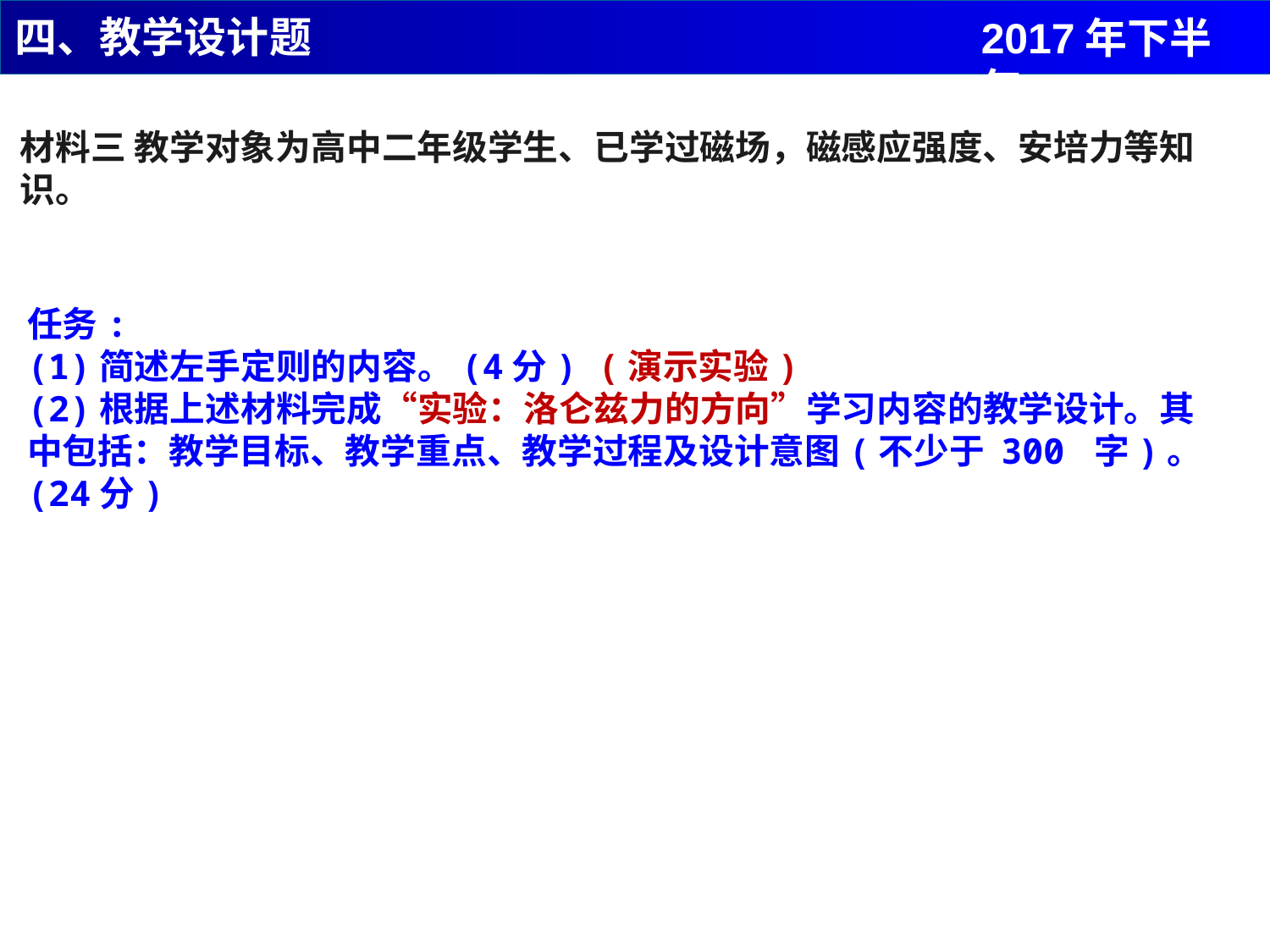

四、教学设计题
2017年下半年
材料三 教学对象为高中二年级学生、已学过磁场，磁感应强度、安培力等知识。
任务:
(1)简述左手定则的内容。(4分) (演示实验)
(2)根据上述材料完成“实验：洛仑兹力的方向”学习内容的教学设计。其中包括：教学目标、教学重点、教学过程及设计意图(不少于 300 字)。(24分)